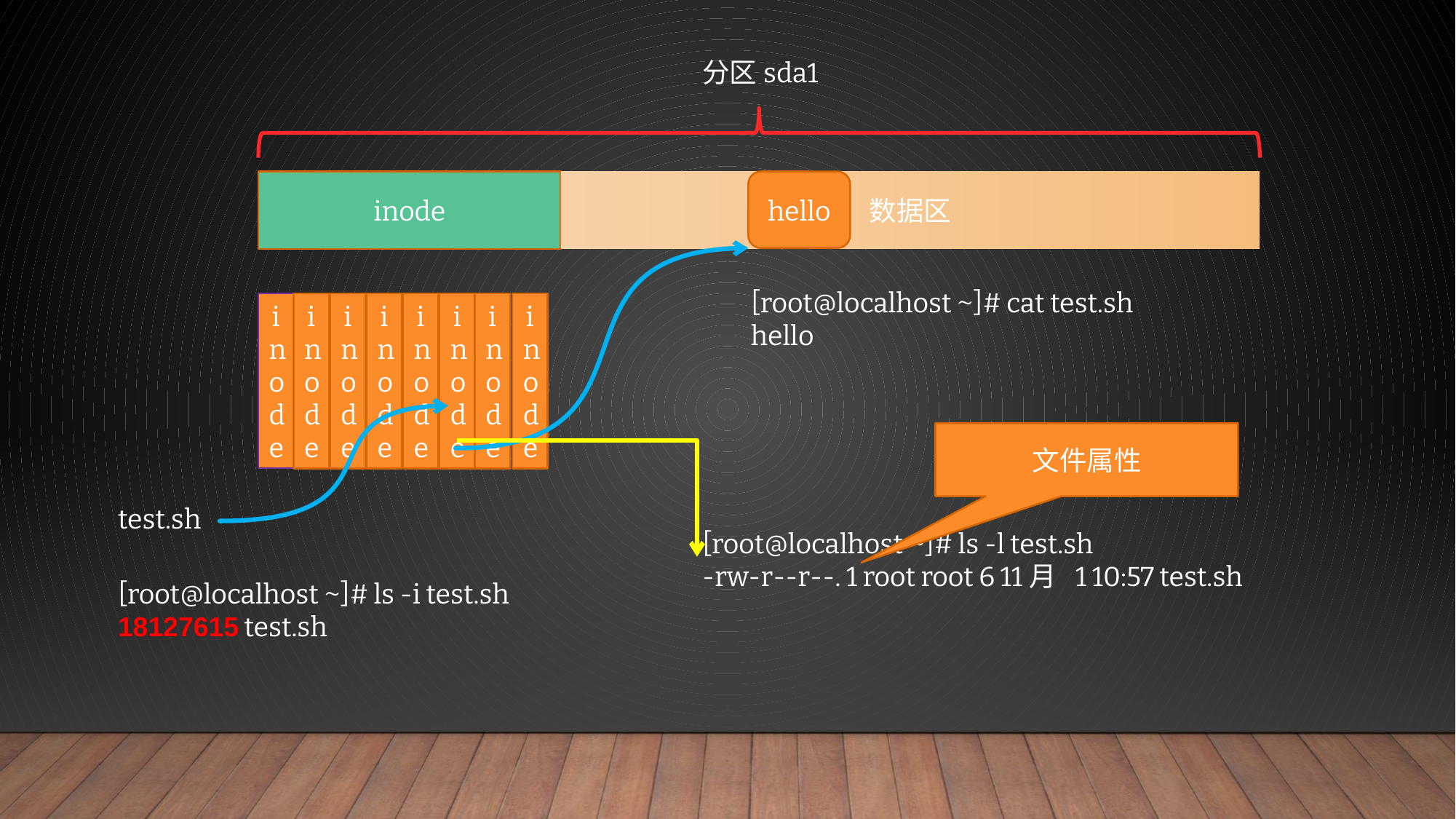

分区sda1
inode
数据区
hello
[root@localhost ~]# cat test.sh
hello
inode
inode
inode
inode
inode
inode
inode
inode
文件属性
test.sh
[root@localhost ~]# ls -l test.sh
-rw-r--r--. 1 root root 6 11月  1 10:57 test.sh
[root@localhost ~]# ls -i test.sh
18127615 test.sh